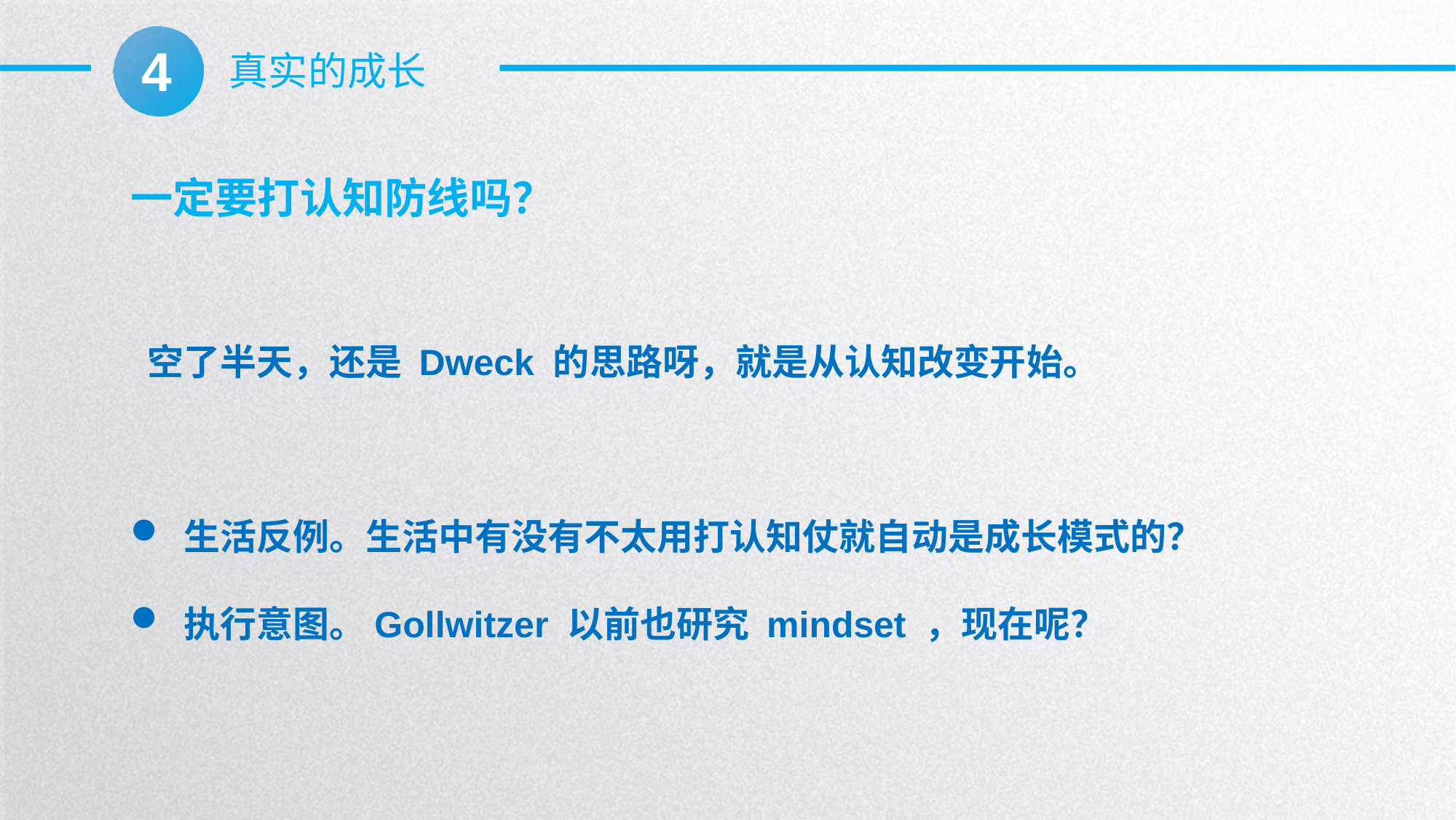

4
真实的成长

一定要打认知防线吗？

 空了半天，还是 Dweck 的思路呀，就是从认知改变开始。

 生活反例。生活中有没有不太用打认知仗就自动是成长模式的？
 执行意图。Gollwitzer 以前也研究 mindset ，现在呢？